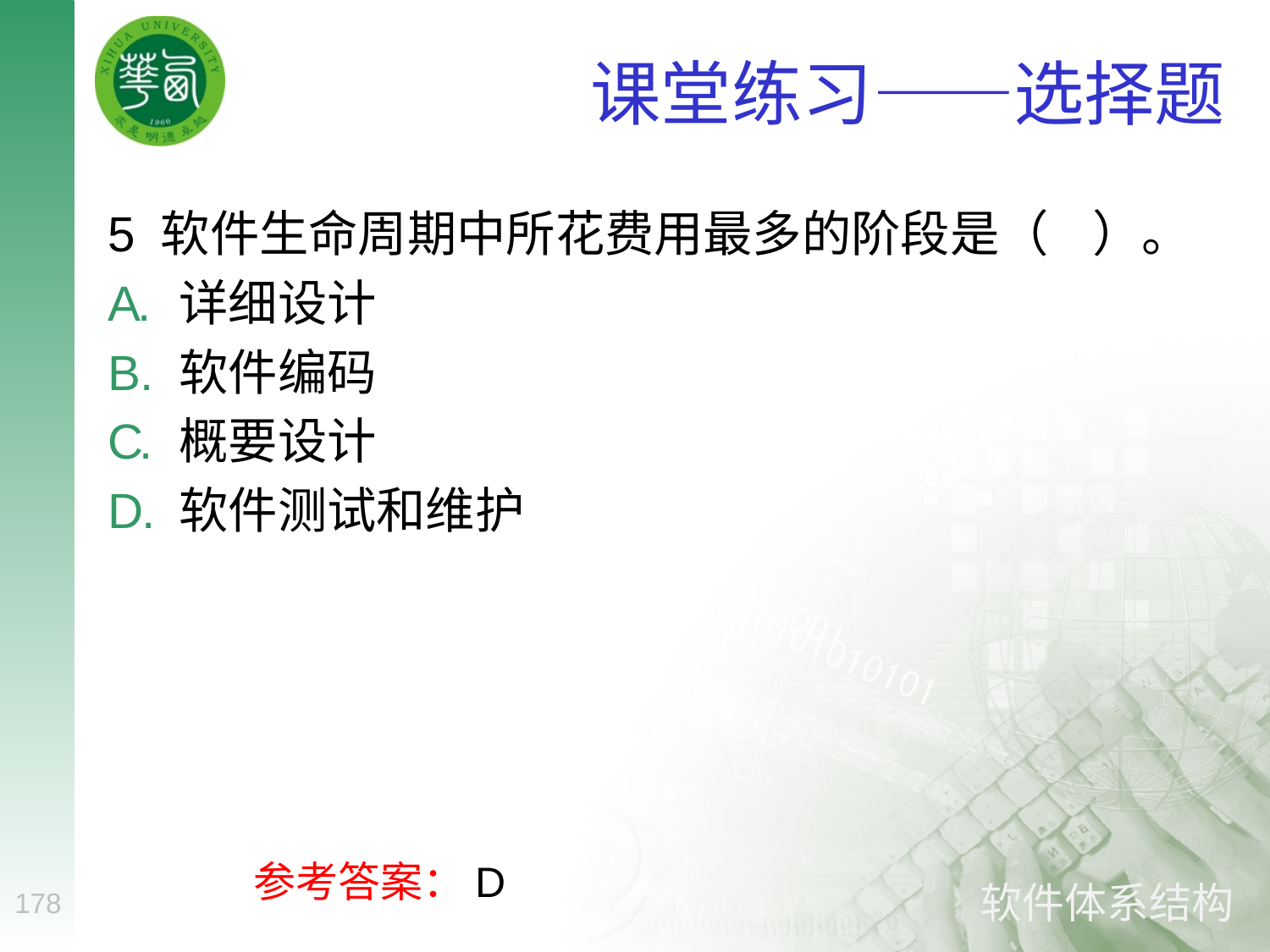

# 课堂练习——选择题
5 软件生命周期中所花费用最多的阶段是（    ）。
详细设计
软件编码
概要设计
软件测试和维护

参考答案：D
178